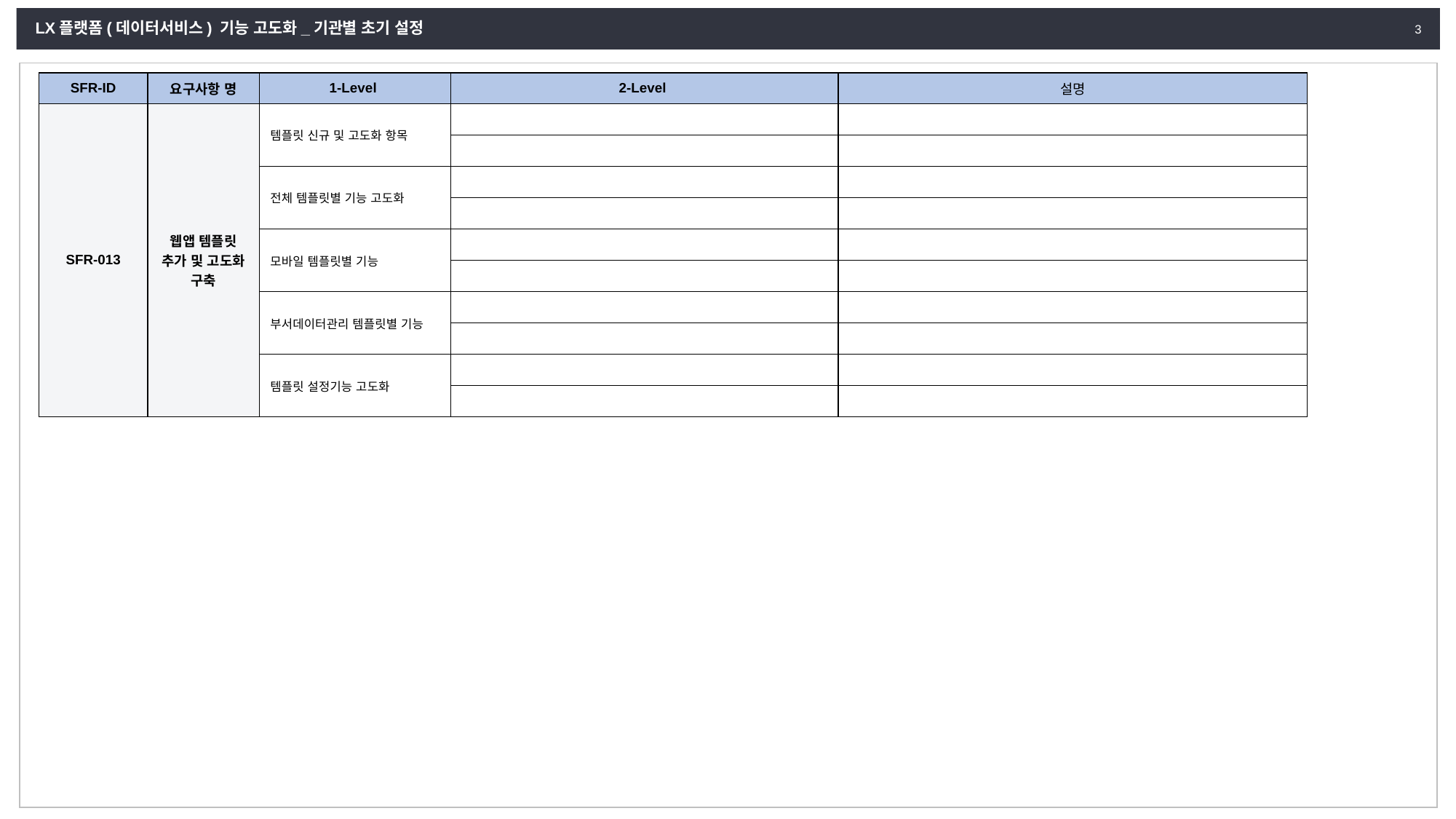

3
LX플랫폼(데이터서비스) 기능 고도화_기관별 초기 설정
| SFR-ID | 요구사항 명 | 1-Level | 2-Level | 설명 |
| --- | --- | --- | --- | --- |
| SFR-013 | 웹앱 템플릿 추가 및 고도화 구축 | 템플릿 신규 및 고도화 항목 |  |  |
|  |  |  |  |  |
|  |  | 전체 템플릿별 기능 고도화 |  |  |
|  |  |  |  |  |
|  |  | 모바일 템플릿별 기능 |  |  |
|  |  |  |  |  |
|  |  | 부서데이터관리 템플릿별 기능 |  |  |
|  |  |  |  |  |
|  |  | 템플릿 설정기능 고도화 |  |  |
|  |  |  |  |  |